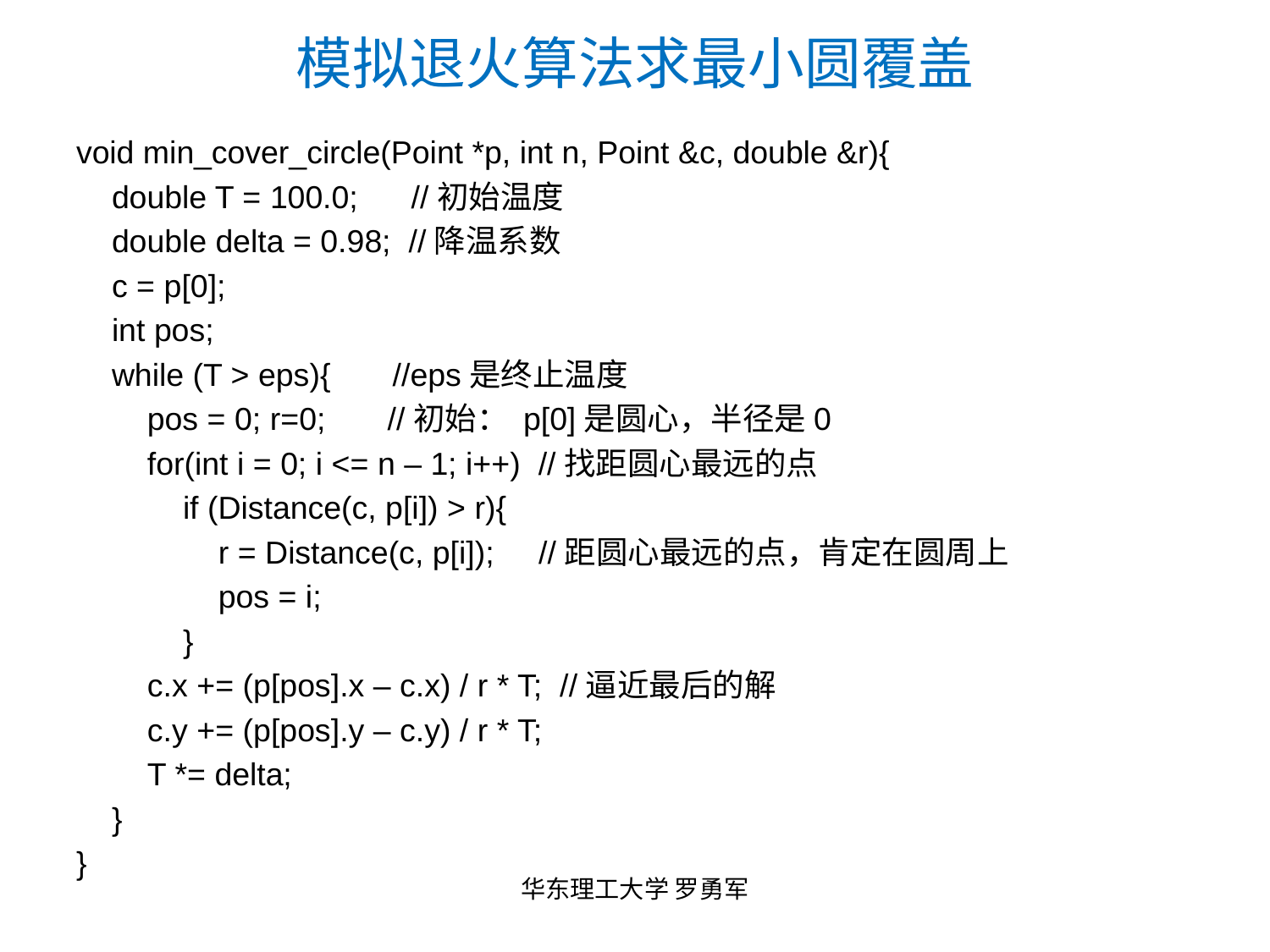

# 模拟退火算法求最小圆覆盖
void min_cover_circle(Point *p, int n, Point &c, double &r){
    double T = 100.0;      //初始温度
    double delta = 0.98;  //降温系数
    c = p[0];
    int pos;
    while (T > eps){       //eps是终止温度
        pos = 0; r=0;       //初始： p[0]是圆心，半径是0
        for(int i = 0; i <= n – 1; i++)  //找距圆心最远的点
            if (Distance(c, p[i]) > r){
                r = Distance(c, p[i]);     //距圆心最远的点，肯定在圆周上
                pos = i;
            }
        c.x += (p[pos].x – c.x) / r * T;  //逼近最后的解
        c.y += (p[pos].y – c.y) / r * T;
        T *= delta;
    }
}

华东理工大学 罗勇军